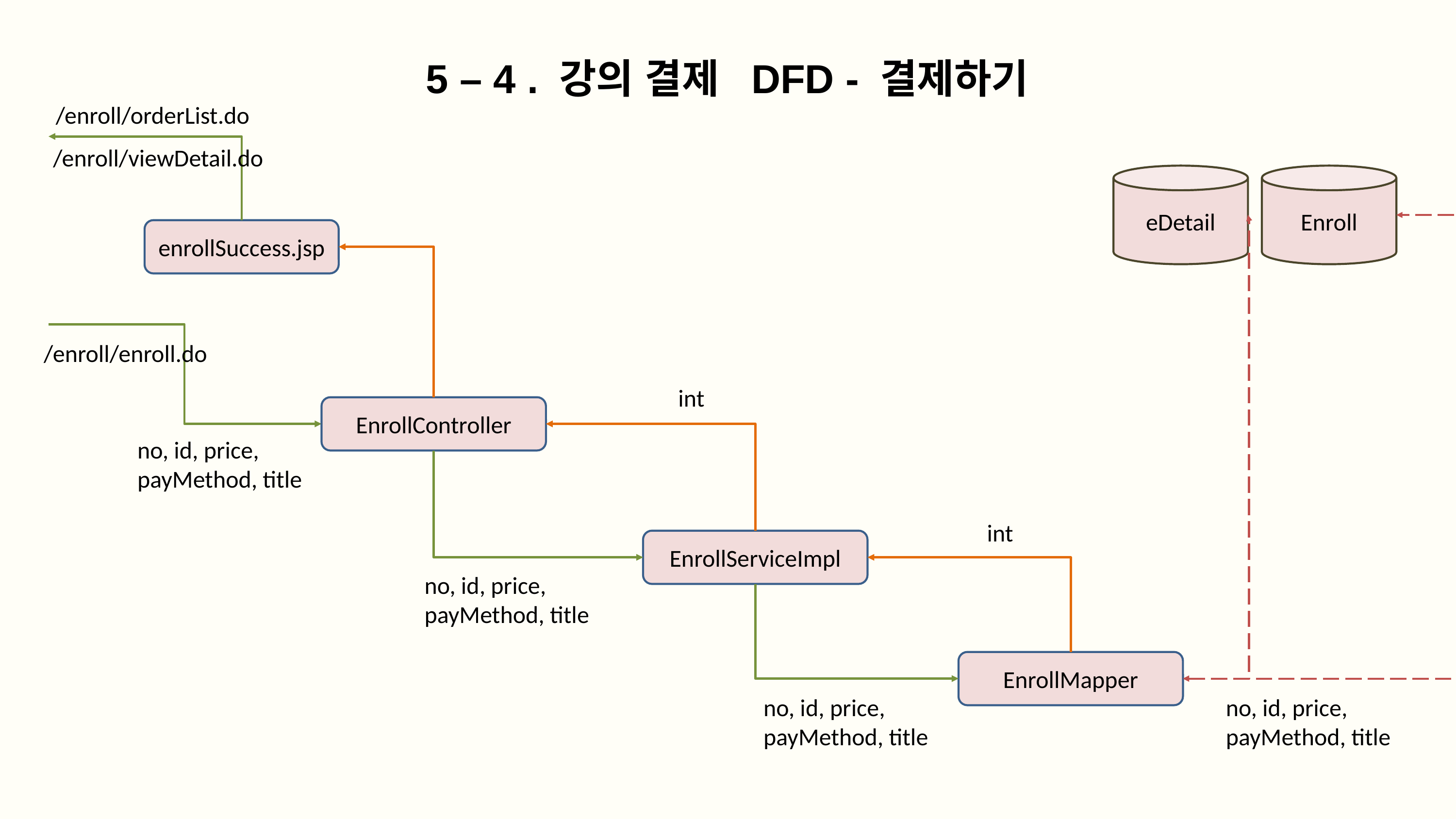

5 – 4 . 강의 결제  DFD - 결제하기
/enroll/orderList.do
/enroll/viewDetail.do
eDetail
Enroll
enrollSuccess.jsp
/enroll/enroll.do
int
EnrollController
no, id, price,
payMethod, title
int
EnrollServiceImpl
no, id, price,
payMethod, title
EnrollMapper
no, id, price,
payMethod, title
no, id, price,
payMethod, title